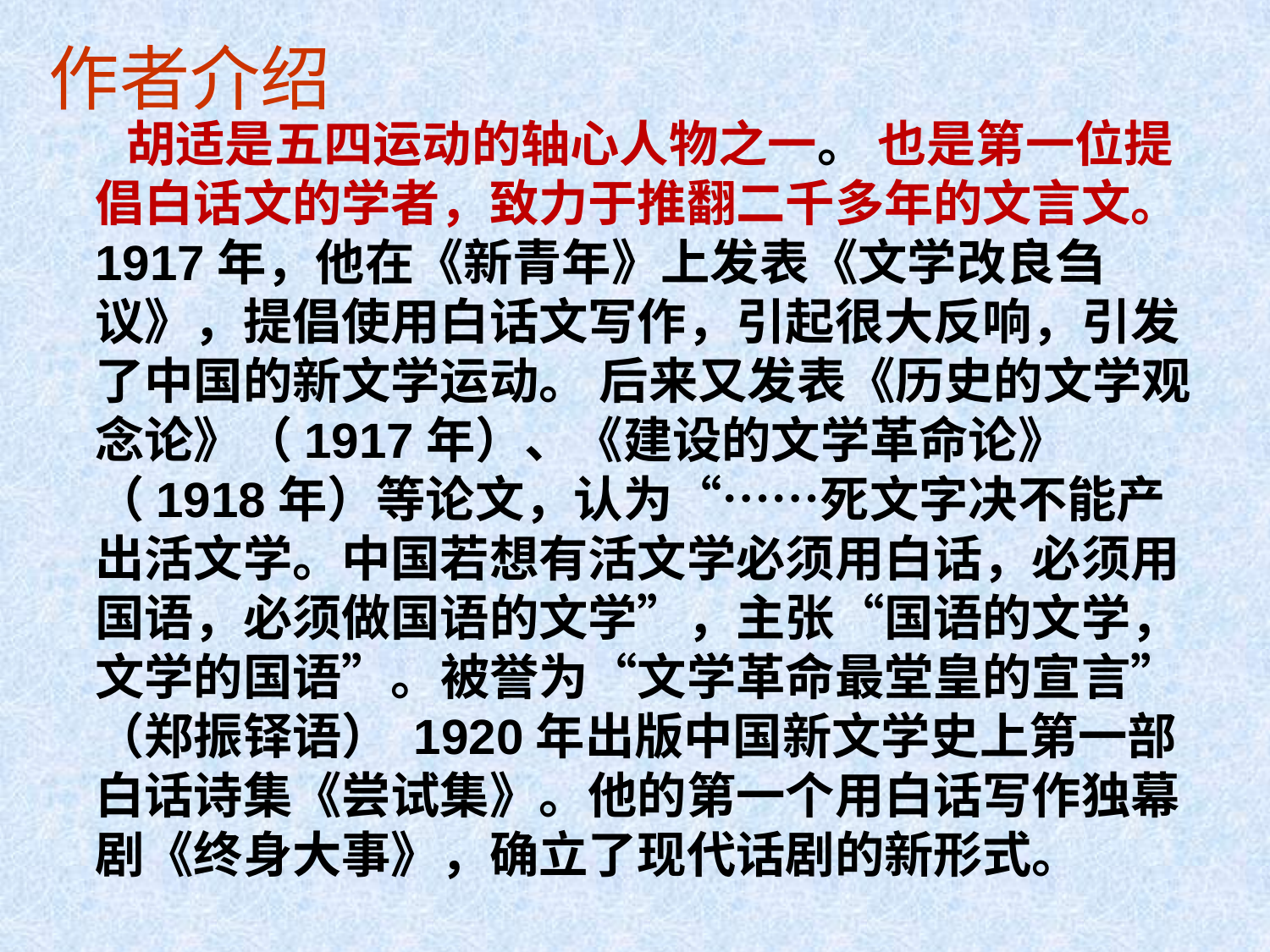

# 作者介绍
      胡适是五四运动的轴心人物之一。 也是第一位提倡白话文的学者，致力于推翻二千多年的文言文。 1917年，他在《新青年》上发表《文学改良刍议》，提倡使用白话文写作，引起很大反响，引发了中国的新文学运动。 后来又发表《历史的文学观念论》（1917年）、《建设的文学革命论》（1918年）等论文，认为“……死文字决不能产出活文学。中国若想有活文学必须用白话，必须用国语，必须做国语的文学”，主张“国语的文学，文学的国语”。被誉为“文学革命最堂皇的宣言”（郑振铎语） 1920年出版中国新文学史上第一部白话诗集《尝试集》。他的第一个用白话写作独幕剧《终身大事》，确立了现代话剧的新形式。